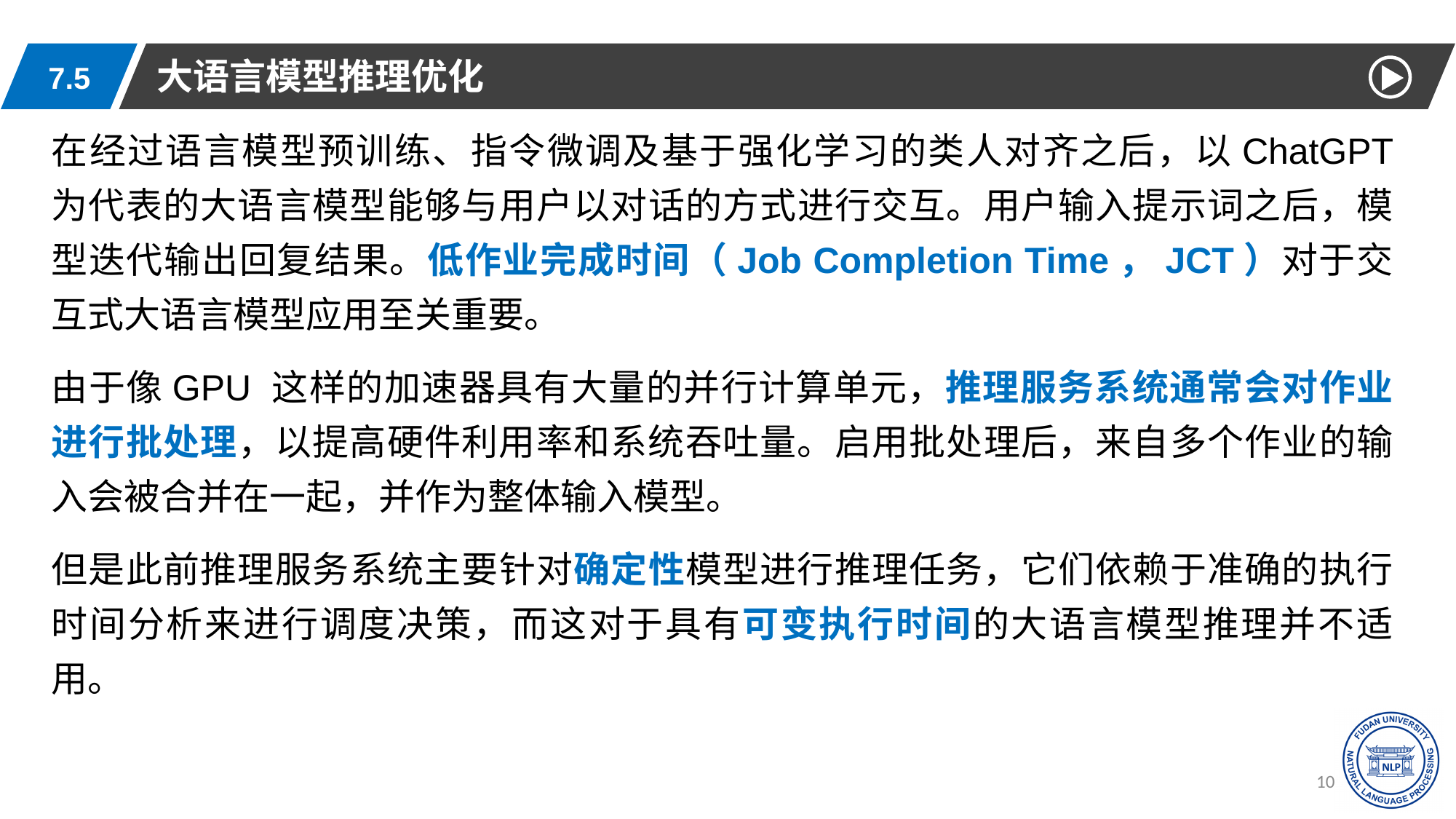

大语言模型推理优化
7.5

在经过语言模型预训练、指令微调及基于强化学习的类人对齐之后，以ChatGPT 为代表的大语言模型能够与用户以对话的方式进行交互。用户输入提示词之后，模型迭代输出回复结果。低作业完成时间（Job Completion Time，JCT）对于交互式大语言模型应用至关重要。
由于像GPU 这样的加速器具有大量的并行计算单元，推理服务系统通常会对作业进行批处理，以提高硬件利用率和系统吞吐量。启用批处理后，来自多个作业的输入会被合并在一起，并作为整体输入模型。
但是此前推理服务系统主要针对确定性模型进行推理任务，它们依赖于准确的执行时间分析来进行调度决策，而这对于具有可变执行时间的大语言模型推理并不适用。
105